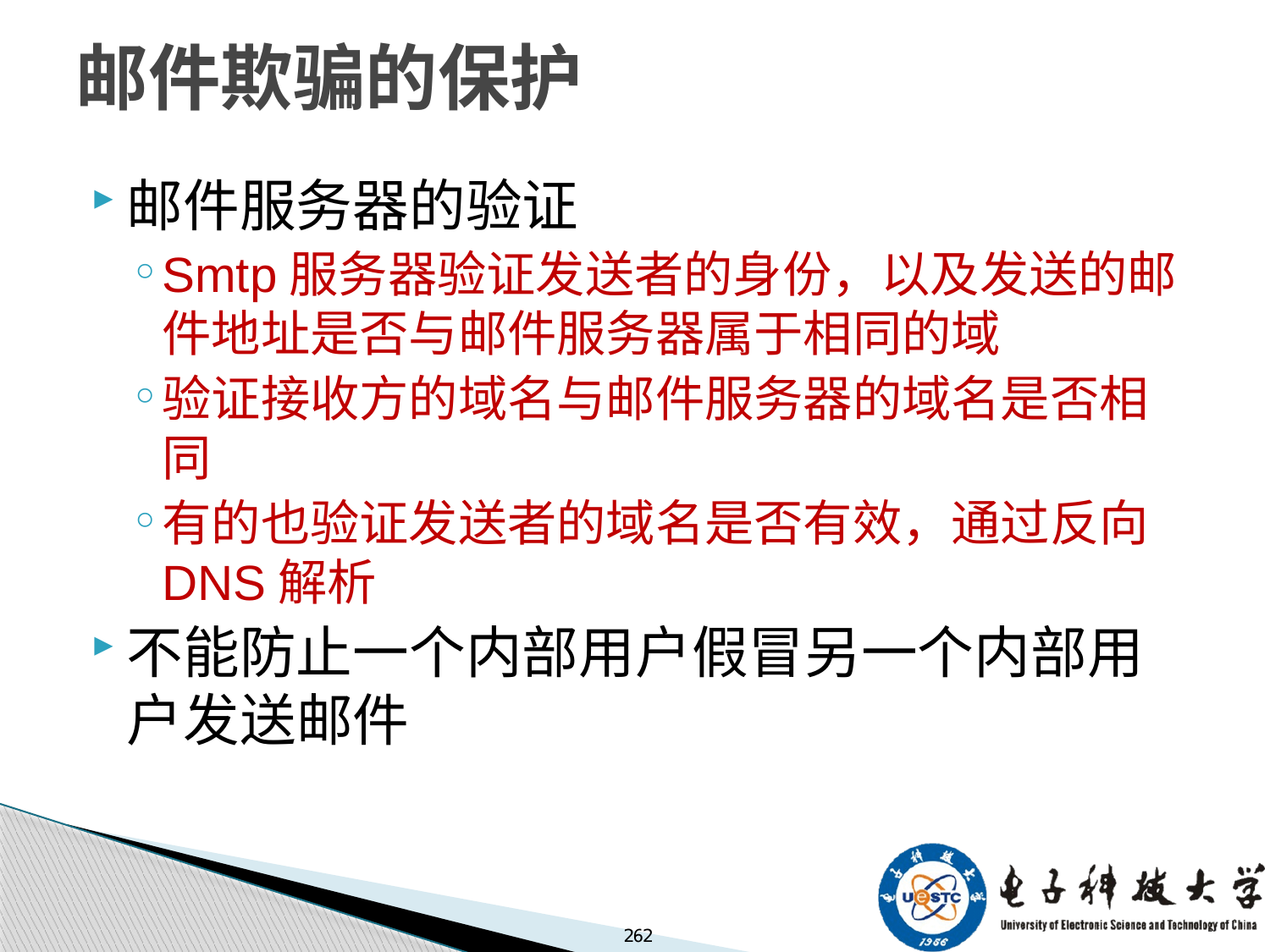

# 邮件欺骗的保护
邮件服务器的验证
Smtp服务器验证发送者的身份，以及发送的邮件地址是否与邮件服务器属于相同的域
验证接收方的域名与邮件服务器的域名是否相同
有的也验证发送者的域名是否有效，通过反向DNS解析
不能防止一个内部用户假冒另一个内部用户发送邮件
262